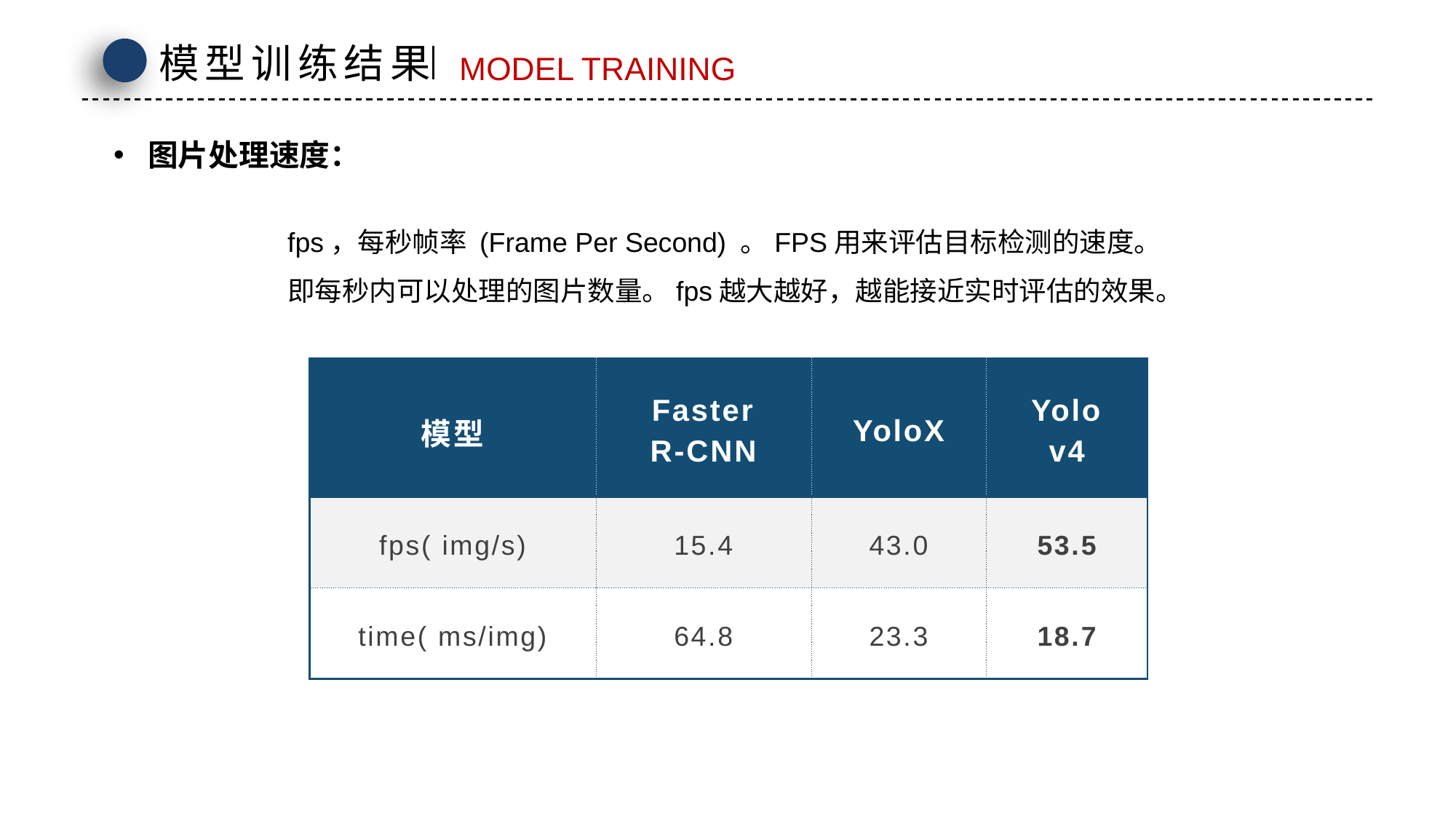

模型训练结果

MODEL TRAINING
图片处理速度：
fps，每秒帧率 (Frame Per Second) 。FPS用来评估目标检测的速度。即每秒内可以处理的图片数量。fps越大越好，越能接近实时评估的效果。
| 模型 | Faster R-CNN | YoloX | Yolov4 |
| --- | --- | --- | --- |
| fps( img/s) | 15.4 | 43.0 | 53.5 |
| time( ms/img) | 64.8 | 23.3 | 18.7 |